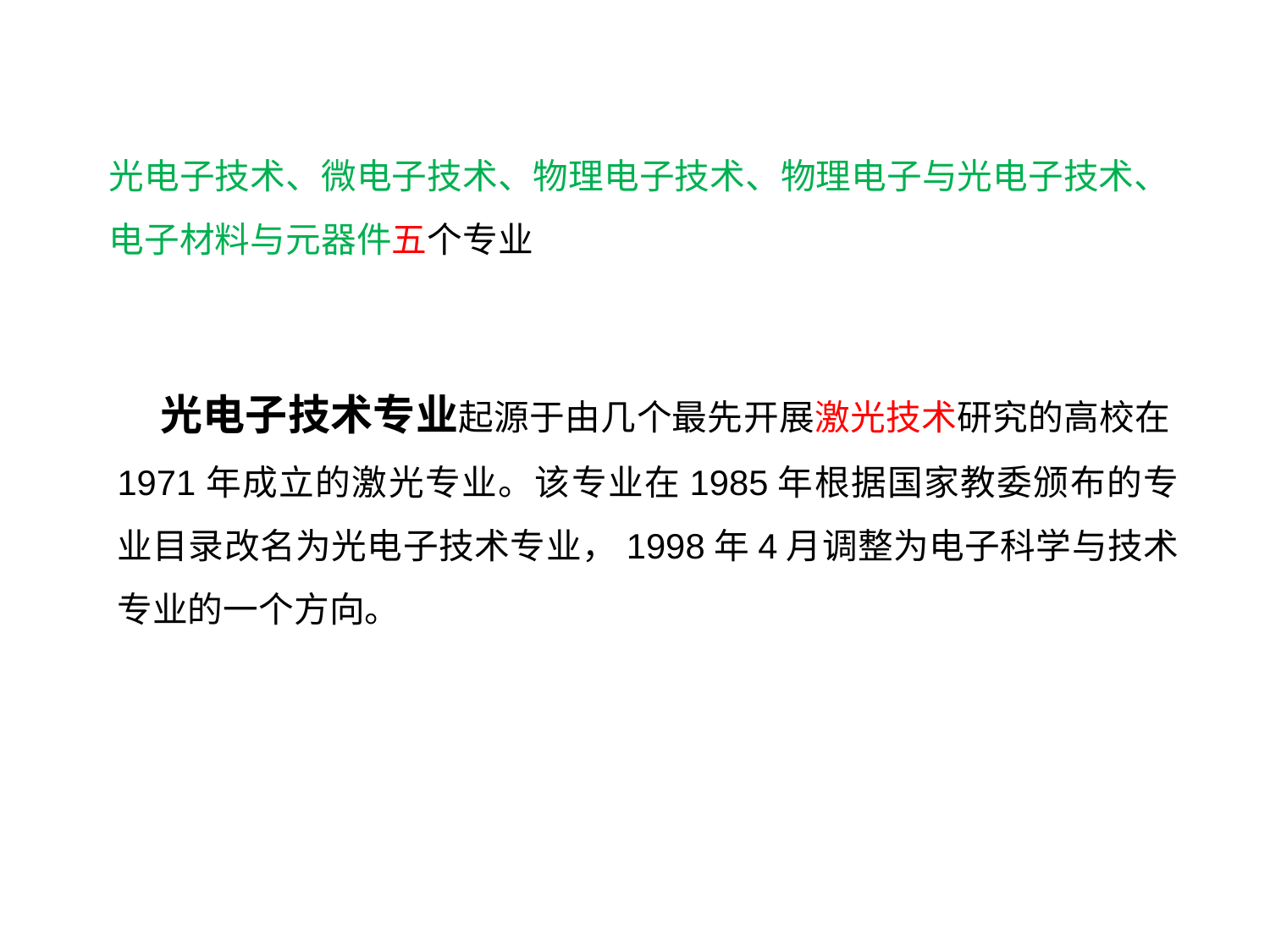

光电子技术、微电子技术、物理电子技术、物理电子与光电子技术、电子材料与元器件五个专业
    光电子技术专业起源于由几个最先开展激光技术研究的高校在1971年成立的激光专业。该专业在1985年根据国家教委颁布的专业目录改名为光电子技术专业，1998年4月调整为电子科学与技术专业的一个方向。

9